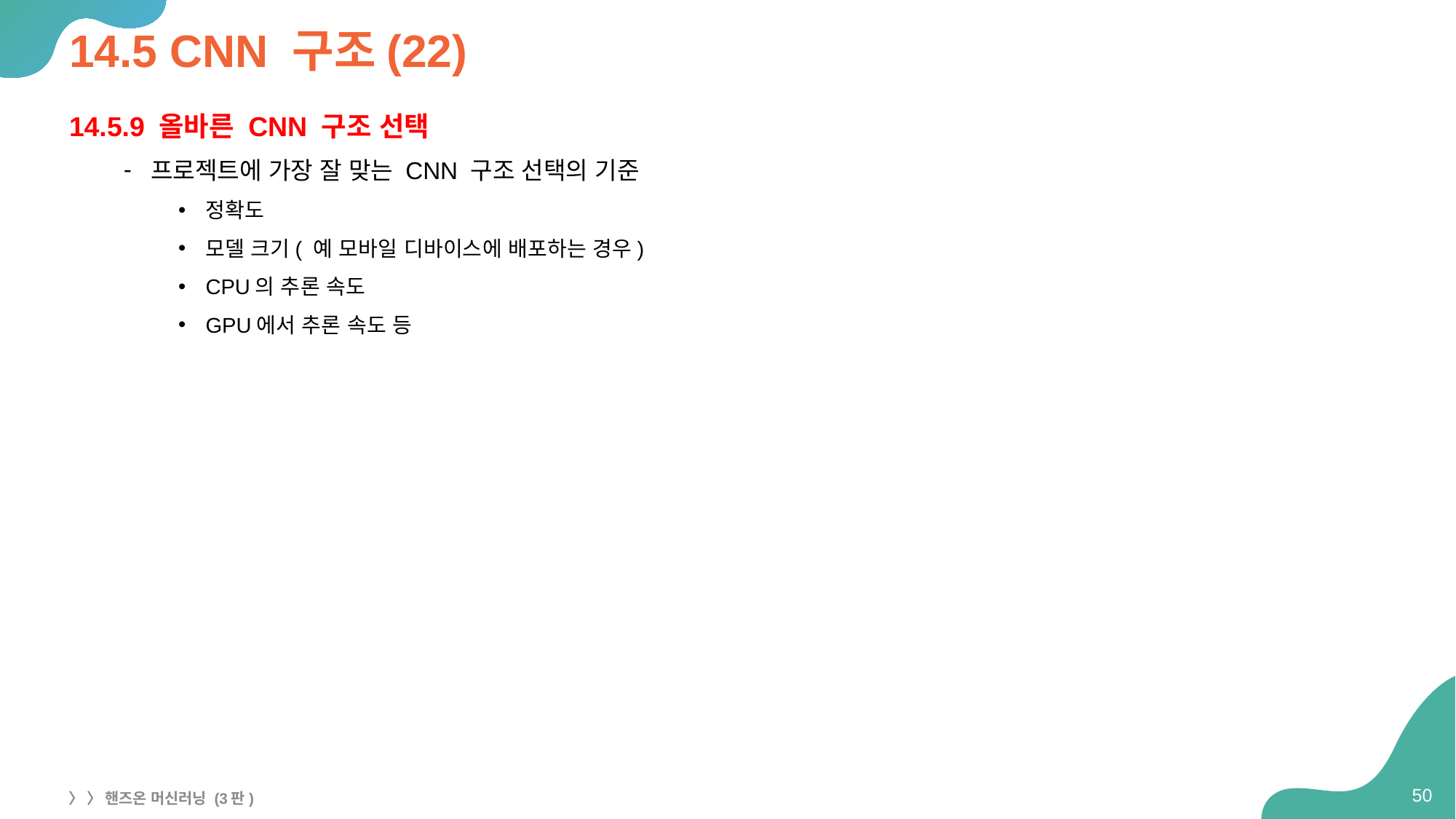

# 14.5 CNN 구조(22)
14.5.9 올바른 CNN 구조 선택
프로젝트에 가장 잘 맞는 CNN 구조 선택의 기준
정확도
모델 크기( 예 모바일 디바이스에 배포하는 경우)
CPU의 추론 속도
GPU에서 추론 속도 등
50
〉 〉 핸즈온 머신러닝 (3판)